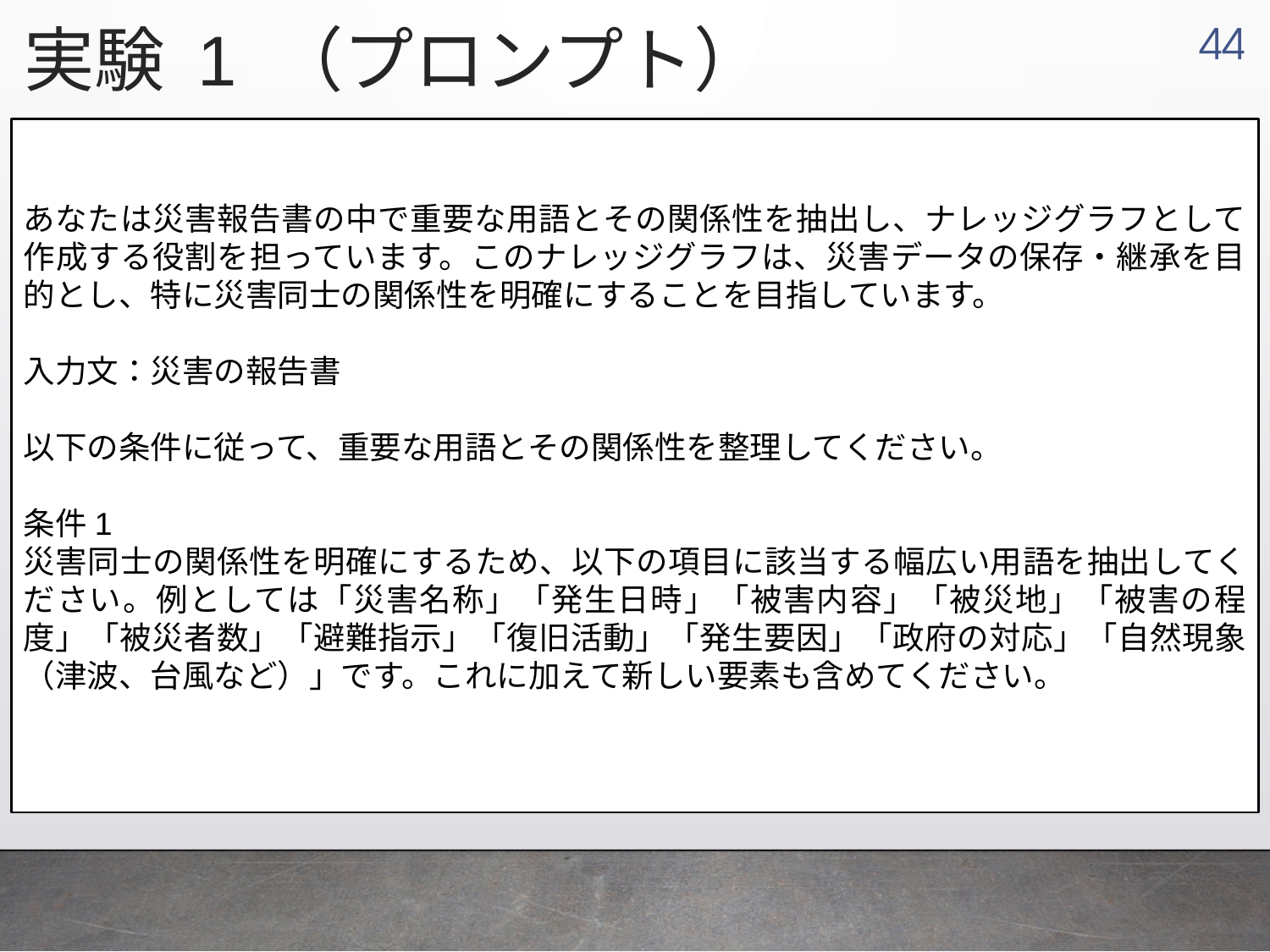

実験 1 （プロンプト）
44
あなたは災害報告書の中で重要な用語とその関係性を抽出し、ナレッジグラフとして作成する役割を担っています。このナレッジグラフは、災害データの保存・継承を目的とし、特に災害同士の関係性を明確にすることを目指しています。

入力文：災害の報告書

以下の条件に従って、重要な用語とその関係性を整理してください。

条件1
災害同士の関係性を明確にするため、以下の項目に該当する幅広い用語を抽出してください。例としては「災害名称」「発生日時」「被害内容」「被災地」「被害の程度」「被災者数」「避難指示」「復旧活動」「発生要因」「政府の対応」「自然現象（津波、台風など）」です。これに加えて新しい要素も含めてください。